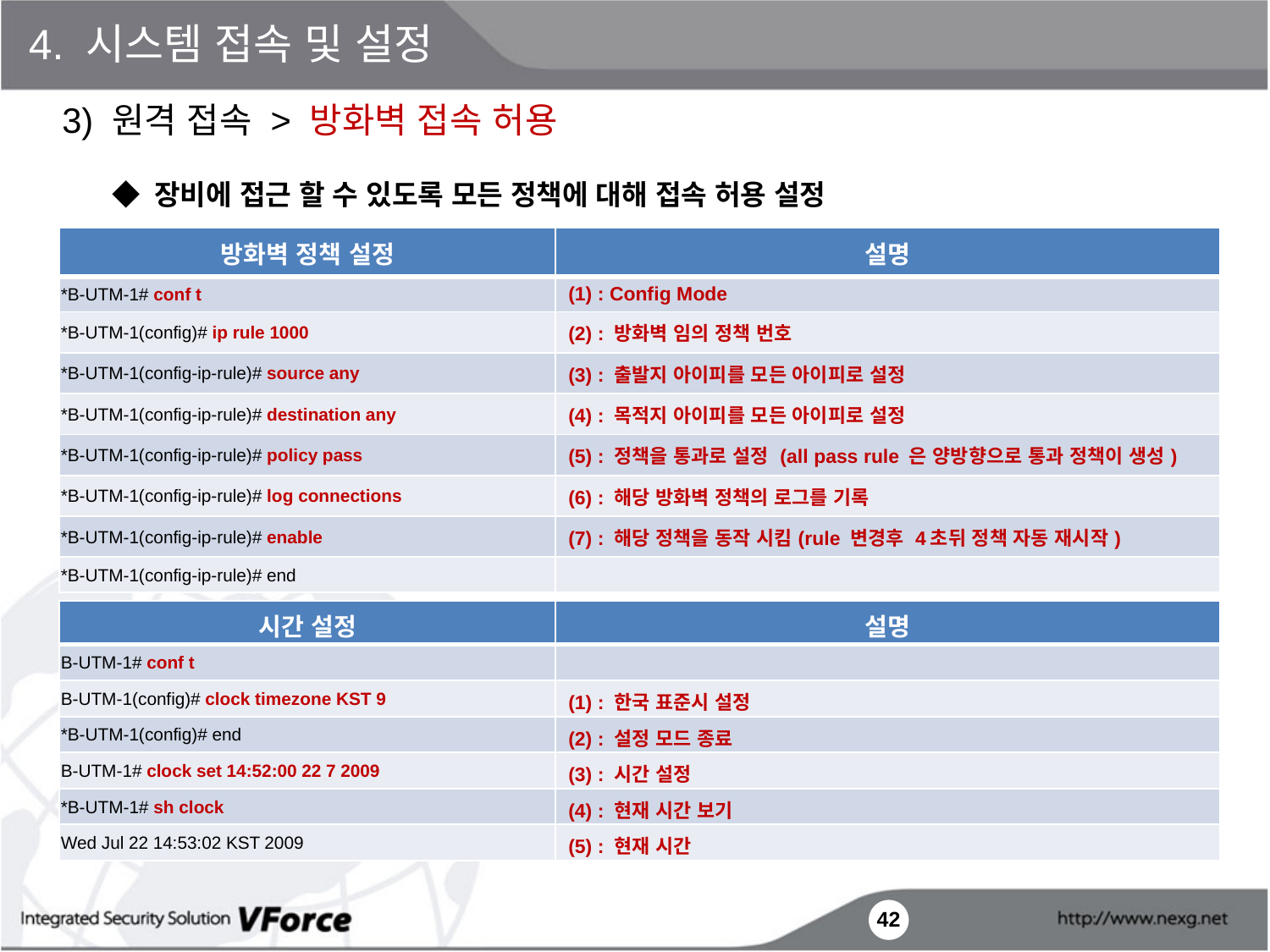

4. 시스템 접속 및 설정
3) 원격 접속 > 방화벽 접속 허용
◆ 장비에 접근 할 수 있도록 모든 정책에 대해 접속 허용 설정
| 방화벽 정책 설정 | 설명 |
| --- | --- |
| \*B-UTM-1# conf t | (1) : Config Mode |
| \*B-UTM-1(config)# ip rule 1000 | (2) : 방화벽 임의 정책 번호 |
| \*B-UTM-1(config-ip-rule)# source any | (3) : 출발지 아이피를 모든 아이피로 설정 |
| \*B-UTM-1(config-ip-rule)# destination any | (4) : 목적지 아이피를 모든 아이피로 설정 |
| \*B-UTM-1(config-ip-rule)# policy pass | (5) : 정책을 통과로 설정 (all pass rule 은 양방향으로 통과 정책이 생성) |
| \*B-UTM-1(config-ip-rule)# log connections | (6) : 해당 방화벽 정책의 로그를 기록 |
| \*B-UTM-1(config-ip-rule)# enable | (7) : 해당 정책을 동작 시킴(rule 변경후 4초뒤 정책 자동 재시작) |
| \*B-UTM-1(config-ip-rule)# end |  |
| 시간 설정 | 설명 |
| --- | --- |
| B-UTM-1# conf t |  |
| B-UTM-1(config)# clock timezone KST 9 | (1) : 한국 표준시 설정 |
| \*B-UTM-1(config)# end | (2) : 설정 모드 종료 |
| B-UTM-1# clock set 14:52:00 22 7 2009 | (3) : 시간 설정 |
| \*B-UTM-1# sh clock | (4) : 현재 시간 보기 |
| Wed Jul 22 14:53:02 KST 2009 | (5) : 현재 시간 |